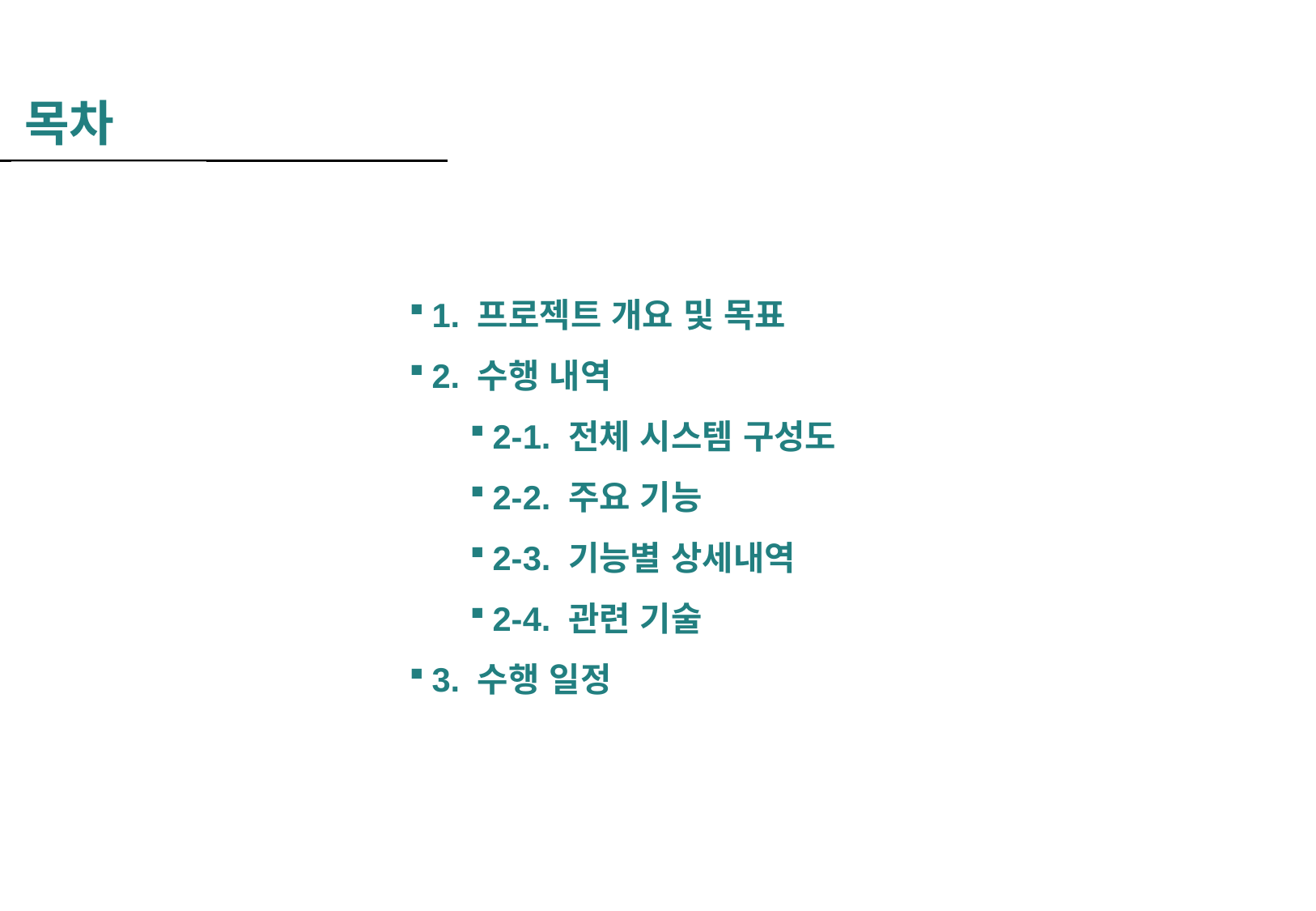

목차

1. 프로젝트 개요 및 목표
2. 수행 내역
2-1. 전체 시스템 구성도
2-2. 주요 기능
2-3. 기능별 상세내역
2-4. 관련 기술
3. 수행 일정